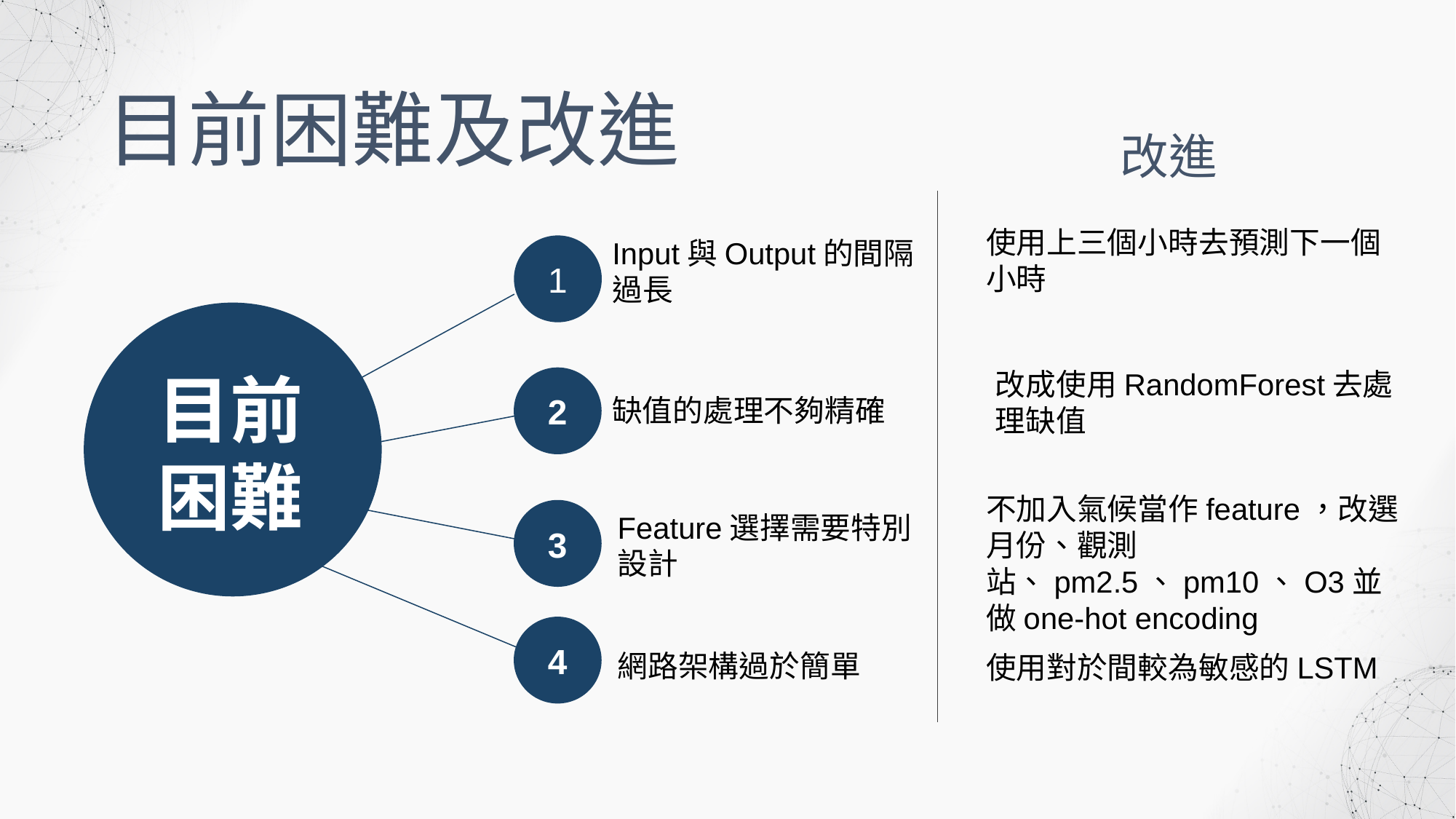

目前困難及改進
改進
使用上三個小時去預測下一個小時
Input與Output的間隔過長

1

目前
困難
改成使用RandomForest去處理缺值

2
缺值的處理不夠精確
不加入氣候當作feature，改選月份、觀測站、pm2.5、pm10、O3並做one-hot encoding

3
Feature選擇需要特別設計

4
網路架構過於簡單
使用對於間較為敏感的LSTM